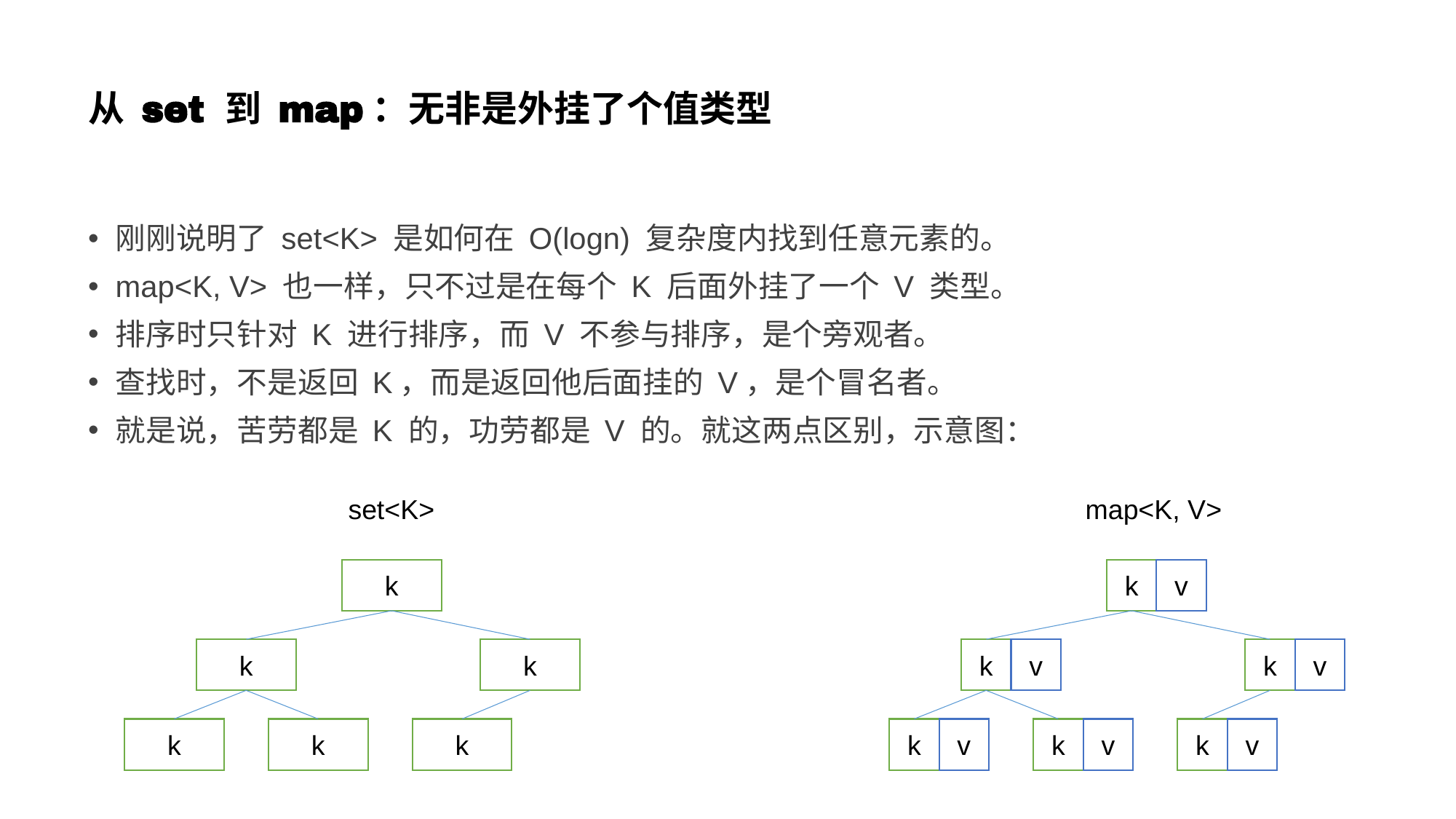

# 从 set 到 map：无非是外挂了个值类型
刚刚说明了 set<K> 是如何在 O(logn) 复杂度内找到任意元素的。
map<K, V> 也一样，只不过是在每个 K 后面外挂了一个 V 类型。
排序时只针对 K 进行排序，而 V 不参与排序，是个旁观者。
查找时，不是返回 K，而是返回他后面挂的 V，是个冒名者。
就是说，苦劳都是 K 的，功劳都是 V 的。就这两点区别，示意图：
set<K>
map<K, V>
k
k
v
k
k
k
v
k
v
k
k
k
k
v
k
v
k
v